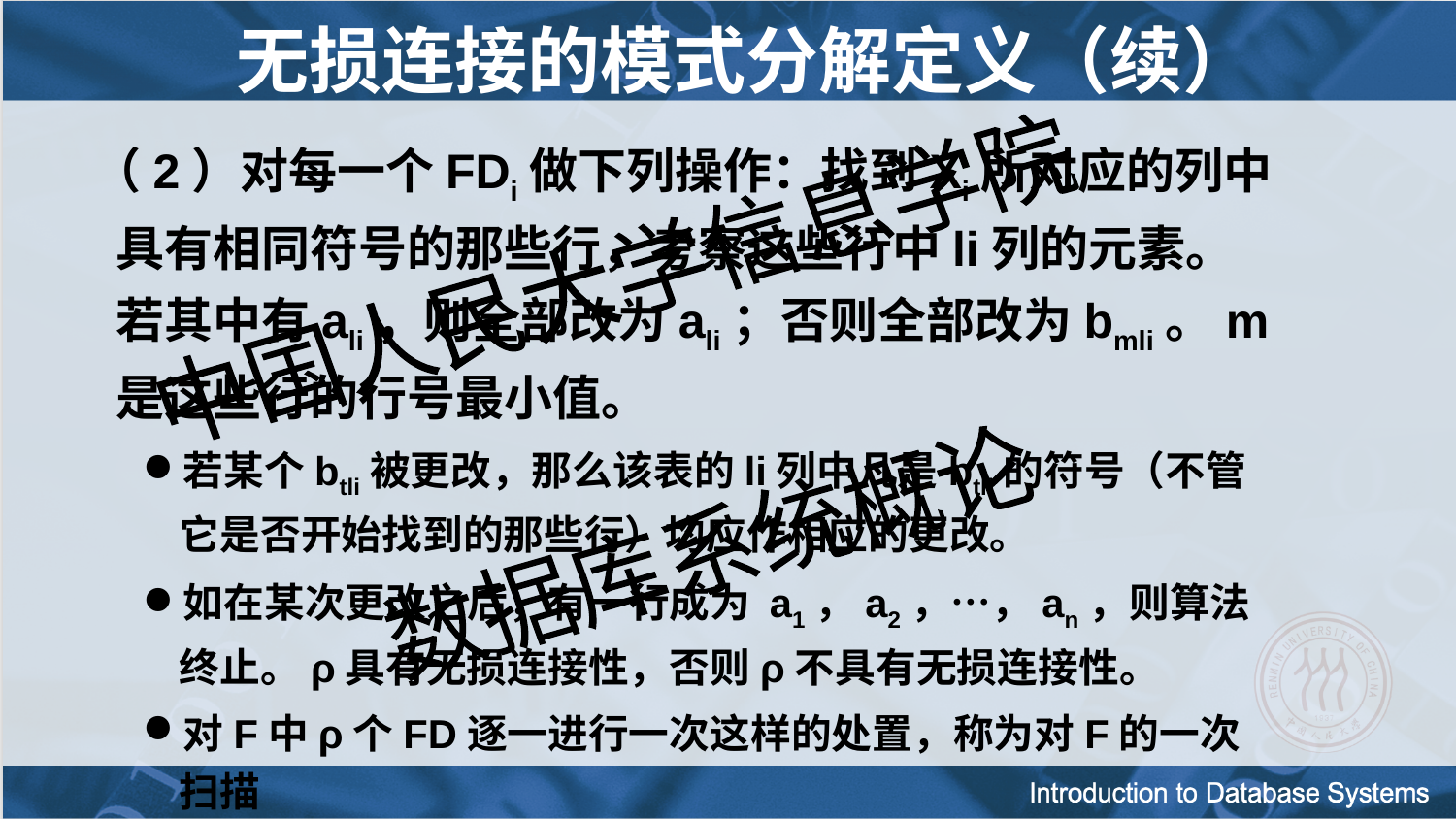

# 无损连接的模式分解定义（续）
 （2）对每一个FDi做下列操作：找到Xi所对应的列中具有相同符号的那些行，考察这些行中li列的元素。若其中有ali，则全部改为ali；否则全部改为bmli。m是这些行的行号最小值。
若某个btli被更改，那么该表的li列中凡是btli的符号（不管它是否开始找到的那些行）均应作相应的更改。
如在某次更改之后，有一行成为 a1，a2，…，an，则算法终止。ρ具有无损连接性，否则ρ不具有无损连接性。
对F中ρ个FD逐一进行一次这样的处置，称为对F的一次扫描